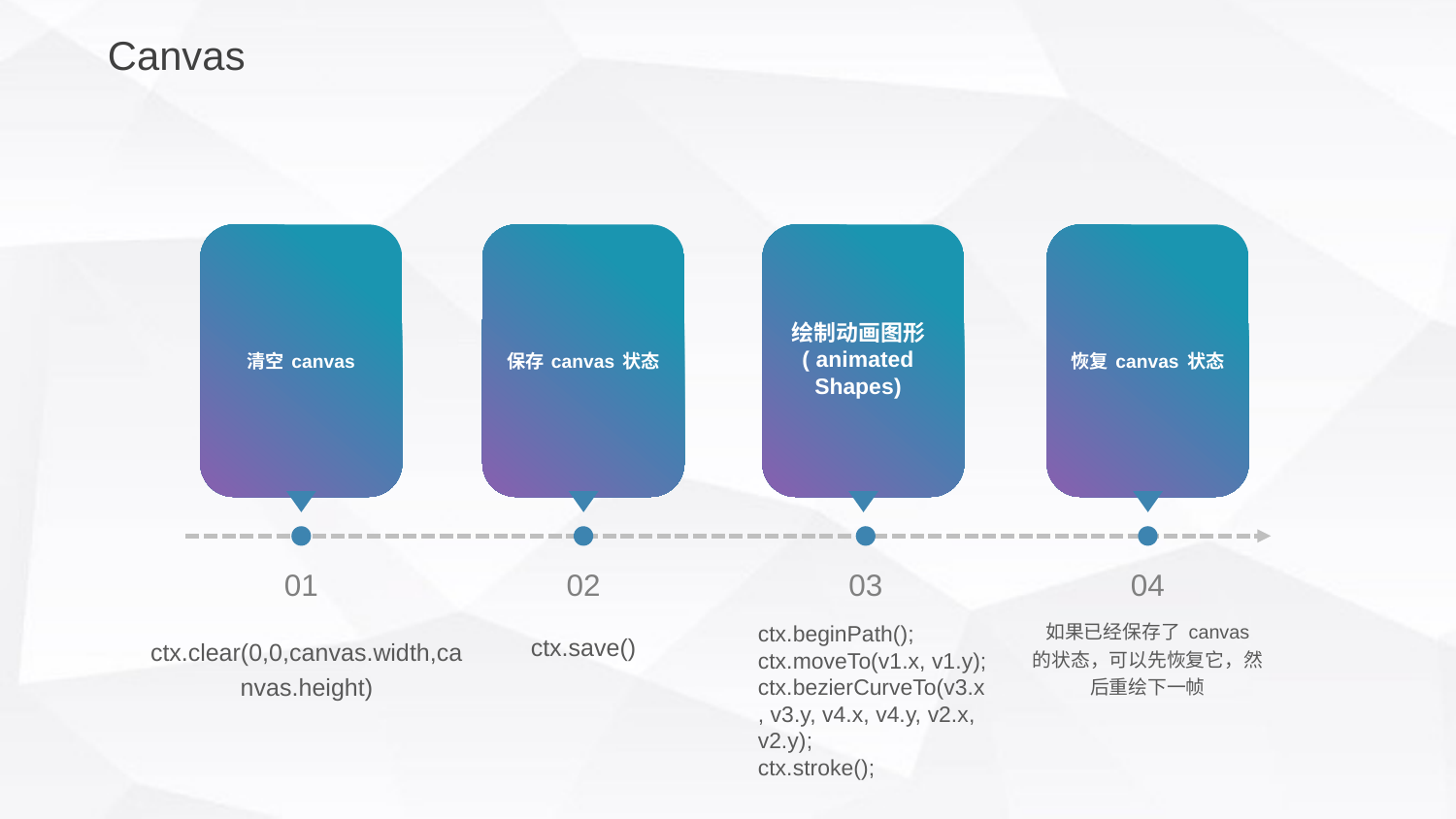

Canvas

清空 canvas

保存 canvas 状态

绘制动画图形
( animated
Shapes)

恢复 canvas 状态

01
ctx.clear(0,0,canvas.width,canvas.height)
02
ctx.save()
03
ctx.beginPath();
ctx.moveTo(v1.x, v1.y);
ctx.bezierCurveTo(v3.x, v3.y, v4.x, v4.y, v2.x, v2.y);
ctx.stroke();

04
如果已经保存了 canvas 的状态，可以先恢复它，然后重绘下一帧